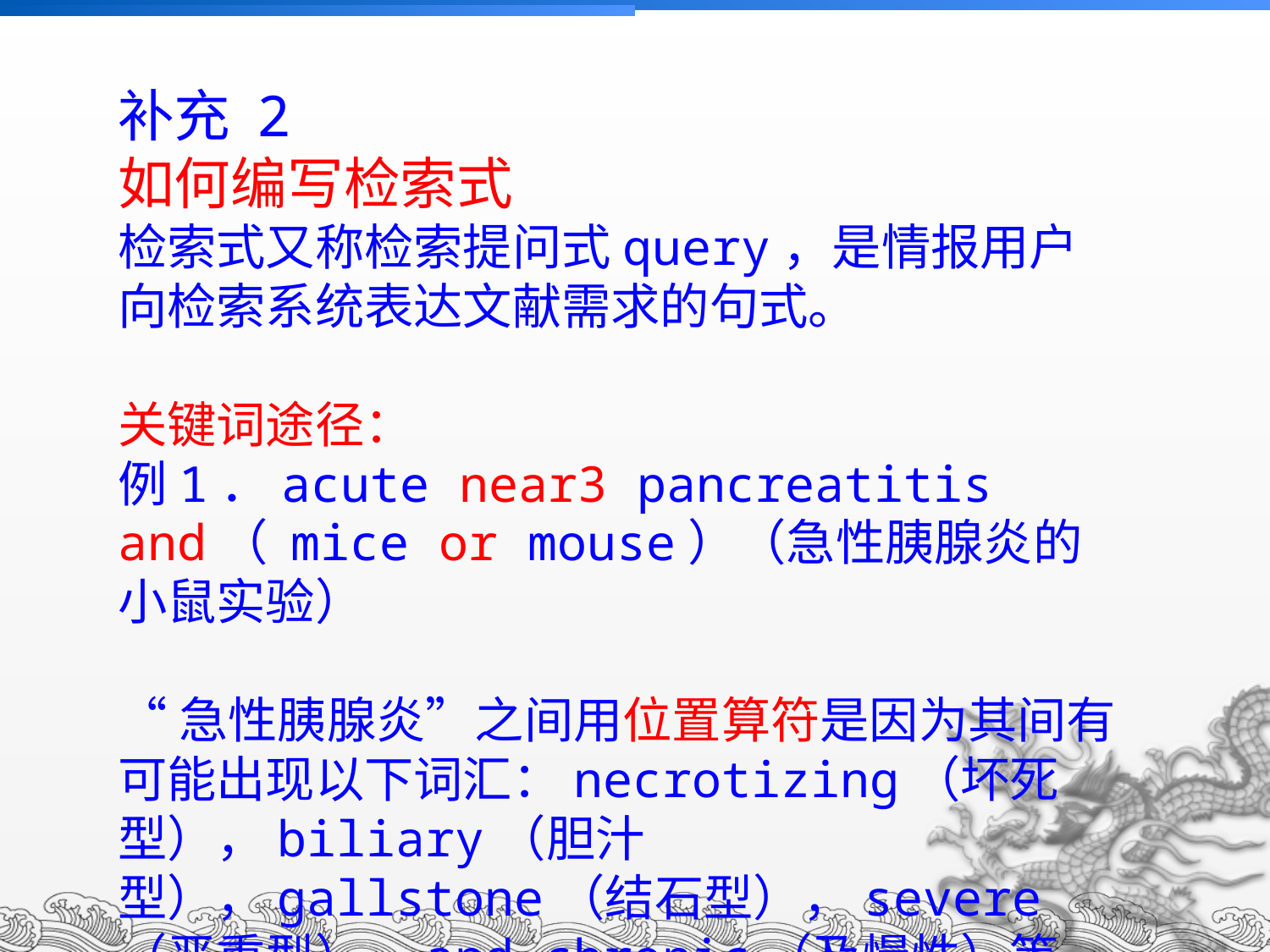

补充 2
如何编写检索式
检索式又称检索提问式query，是情报用户向检索系统表达文献需求的句式。

关键词途径：
例1．acute near3 pancreatitis and（ mice or mouse）（急性胰腺炎的小鼠实验）

“急性胰腺炎”之间用位置算符是因为其间有可能出现以下词汇：necrotizing（坏死型），biliary（胆汁型），gallstone（结石型），severe（严重型），and chronic（及慢性）等。mice是mouse（小鼠）的复数。